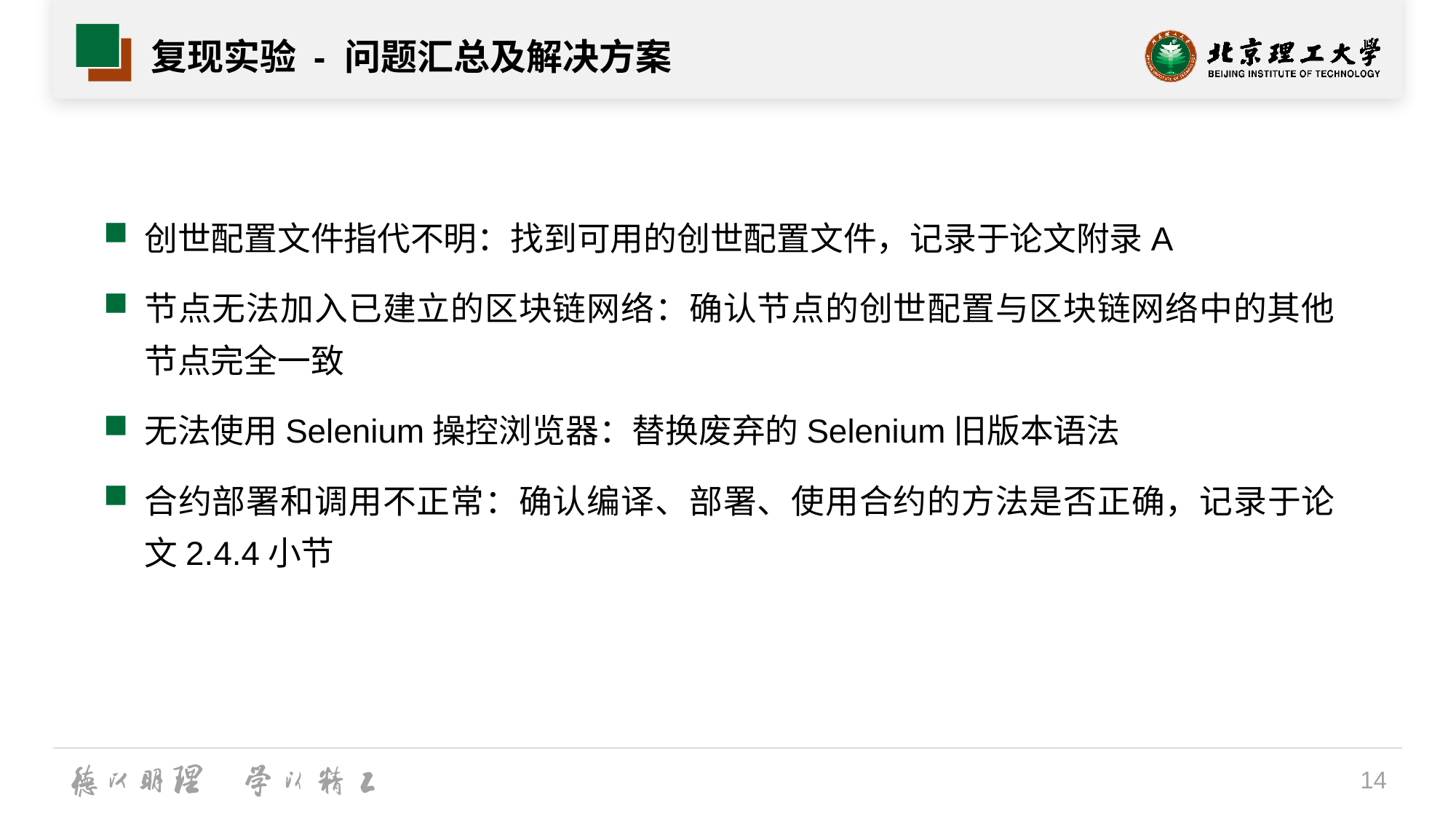

# 复现实验 - 问题汇总及解决方案
创世配置文件指代不明：找到可用的创世配置文件，记录于论文附录A
节点无法加入已建立的区块链网络：确认节点的创世配置与区块链网络中的其他节点完全一致
无法使用Selenium操控浏览器：替换废弃的Selenium旧版本语法
合约部署和调用不正常：确认编译、部署、使用合约的方法是否正确，记录于论文2.4.4小节